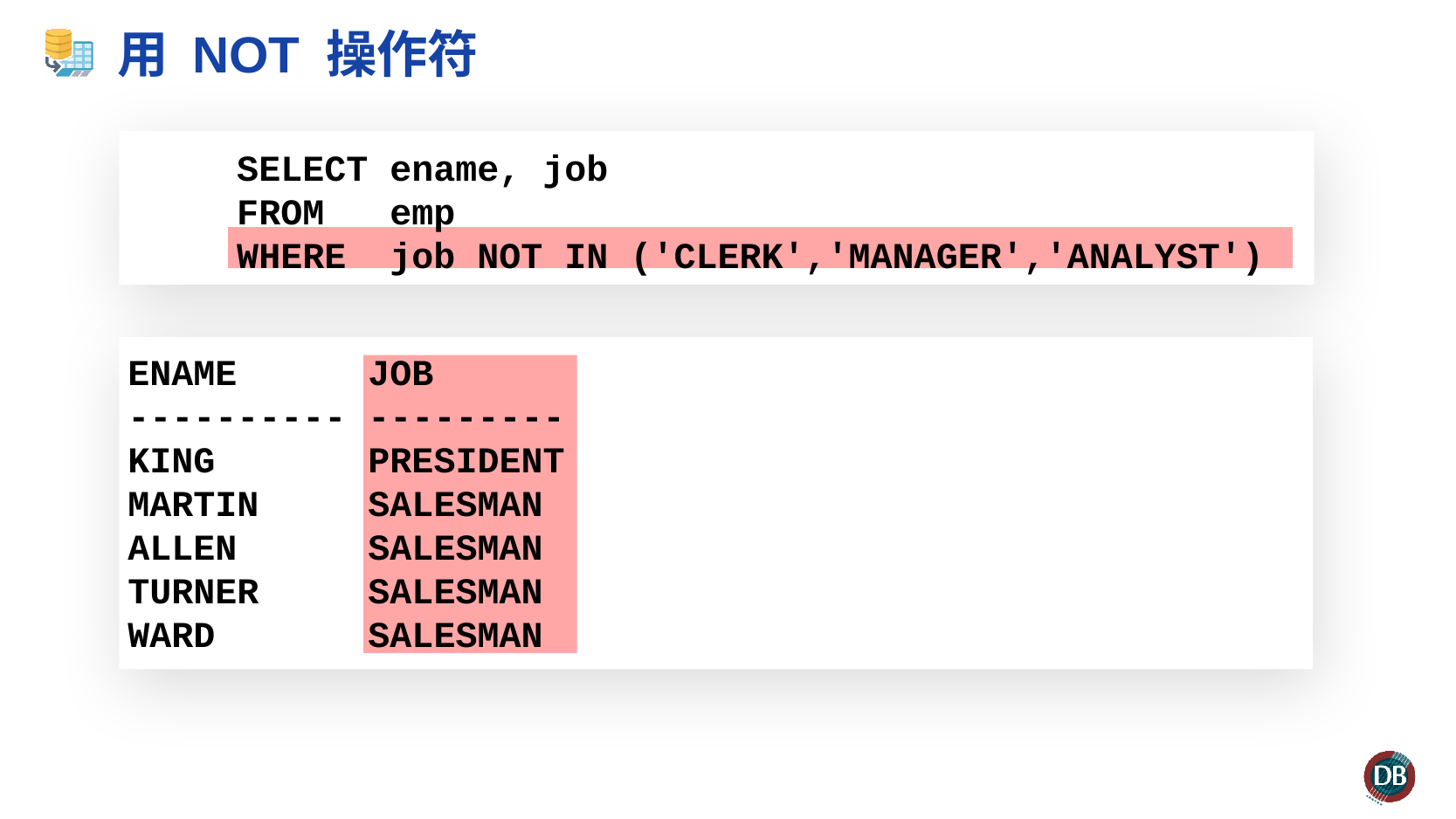

# 用 NOT 操作符

     SELECT ename, job
     FROM   emp
     WHERE  job NOT IN ('CLERK','MANAGER','ANALYST')

ENAME      JOB
---------- ---------
KING       PRESIDENT
MARTIN     SALESMAN
ALLEN      SALESMAN
TURNER     SALESMAN
WARD       SALESMAN